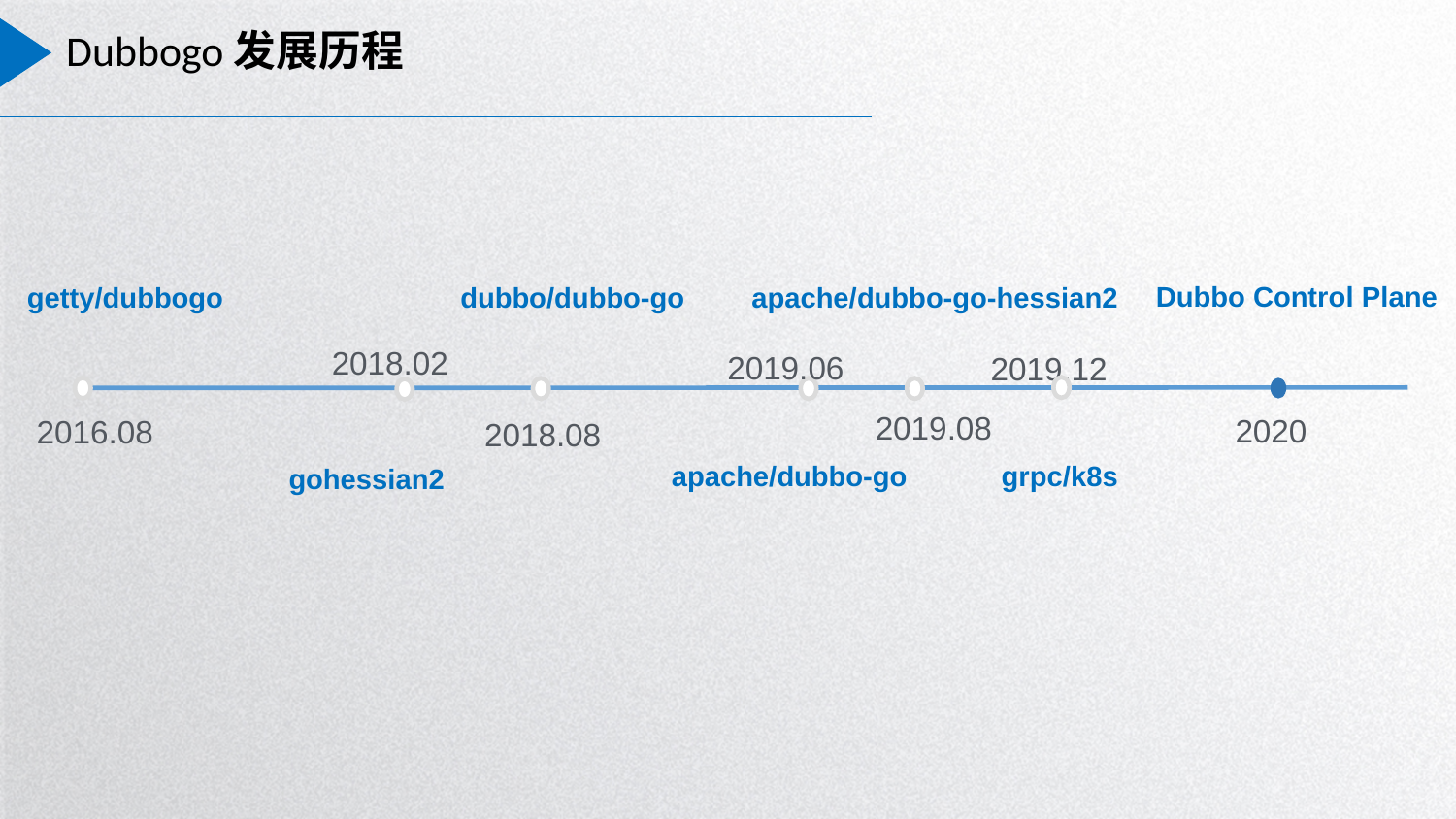

# Dubbogo发展历程

Dubbo Control Plane
dubbo/dubbo-go
apache/dubbo-go-hessian2
getty/dubbogo
2018.02
2019.06
2019.12

2019.08
2020
2016.08
2018.08
apache/dubbo-go
grpc/k8s
gohessian2